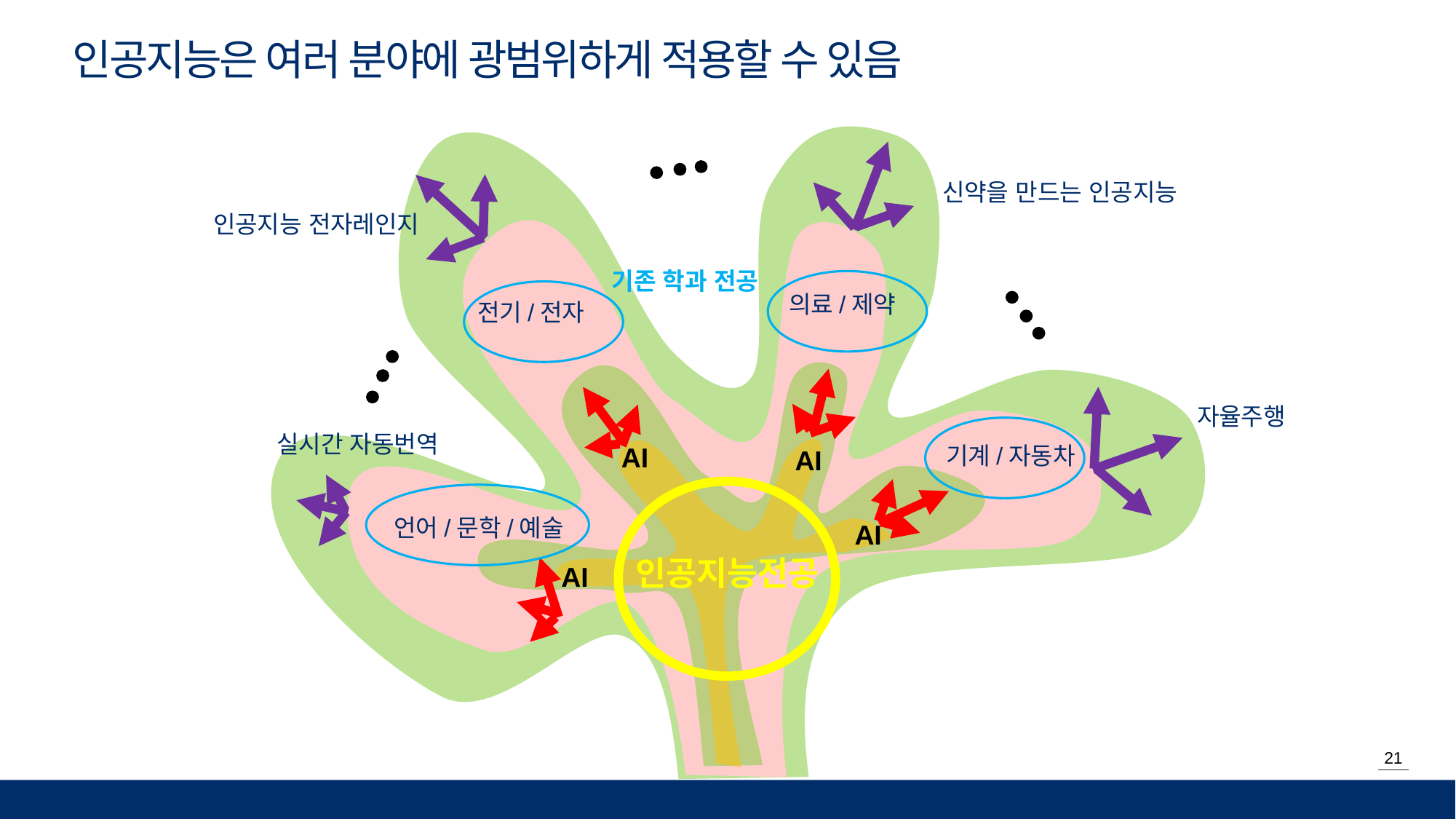

인공지능은 여러 분야에 광범위하게 적용할 수 있음

신약을 만드는 인공지능
인공지능 전자레인지

기존 학과 전공

의료/제약
전기/전자

자율주행

실시간 자동번역
AI
기계/자동차
AI

언어/문학/예술
AI
인공지능전공
AI